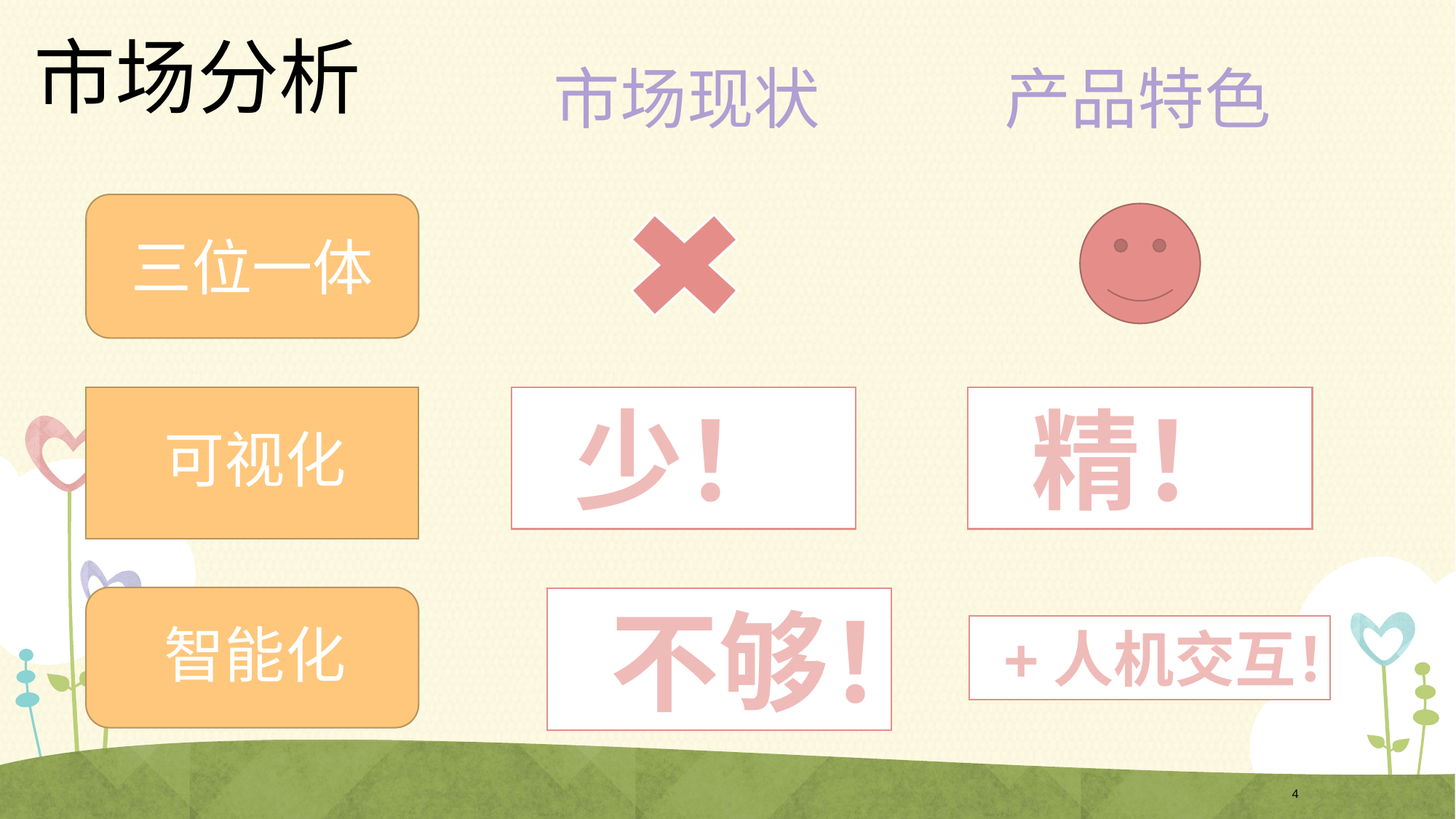

# 市场分析
市场现状
产品特色

三位一体

可视化
少！
精！
智能化
不够！
+人机交互！
4